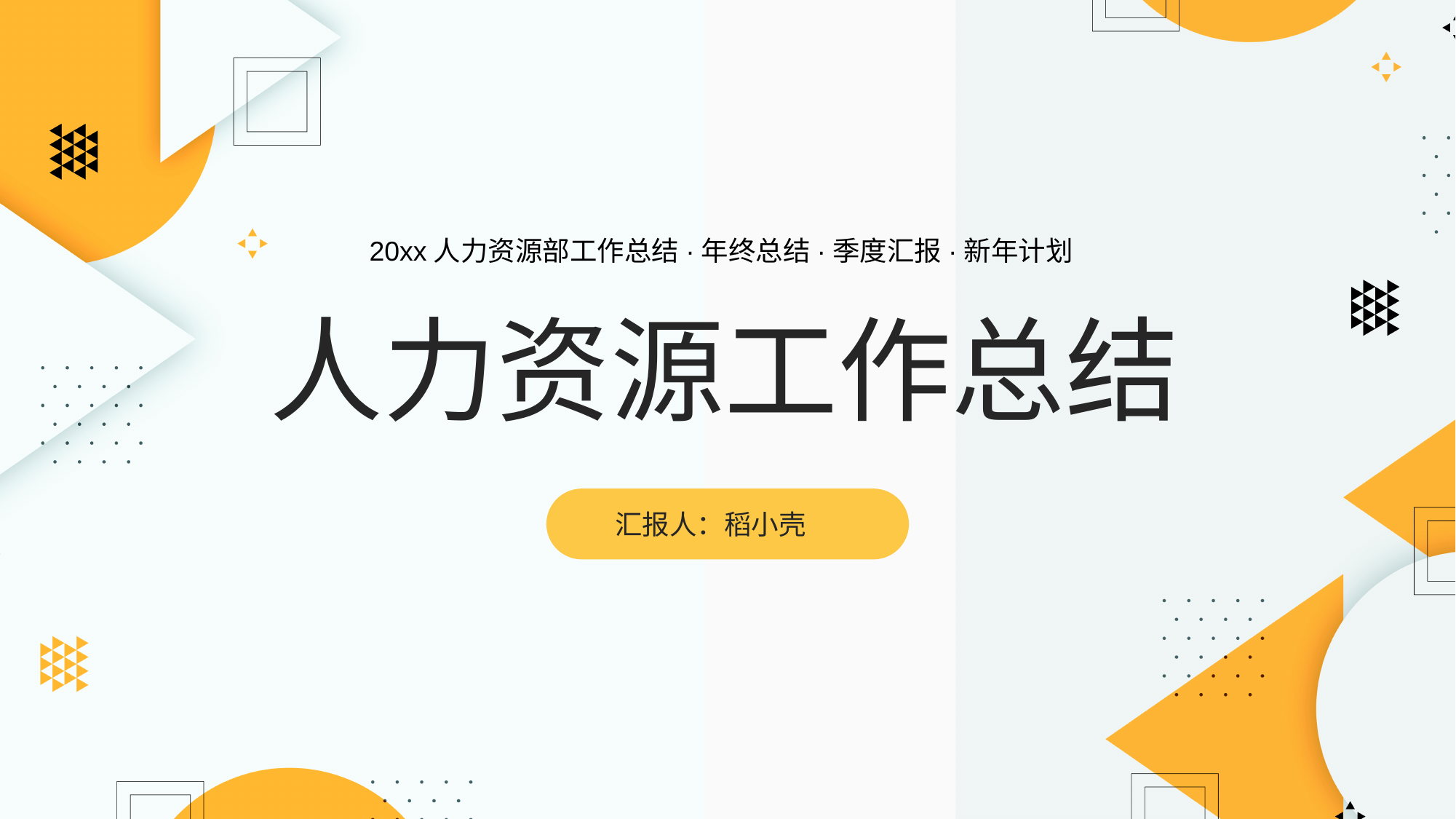

20xx人力资源部工作总结·年终总结·季度汇报·新年计划
人力资源工作总结

汇报人：稻小壳